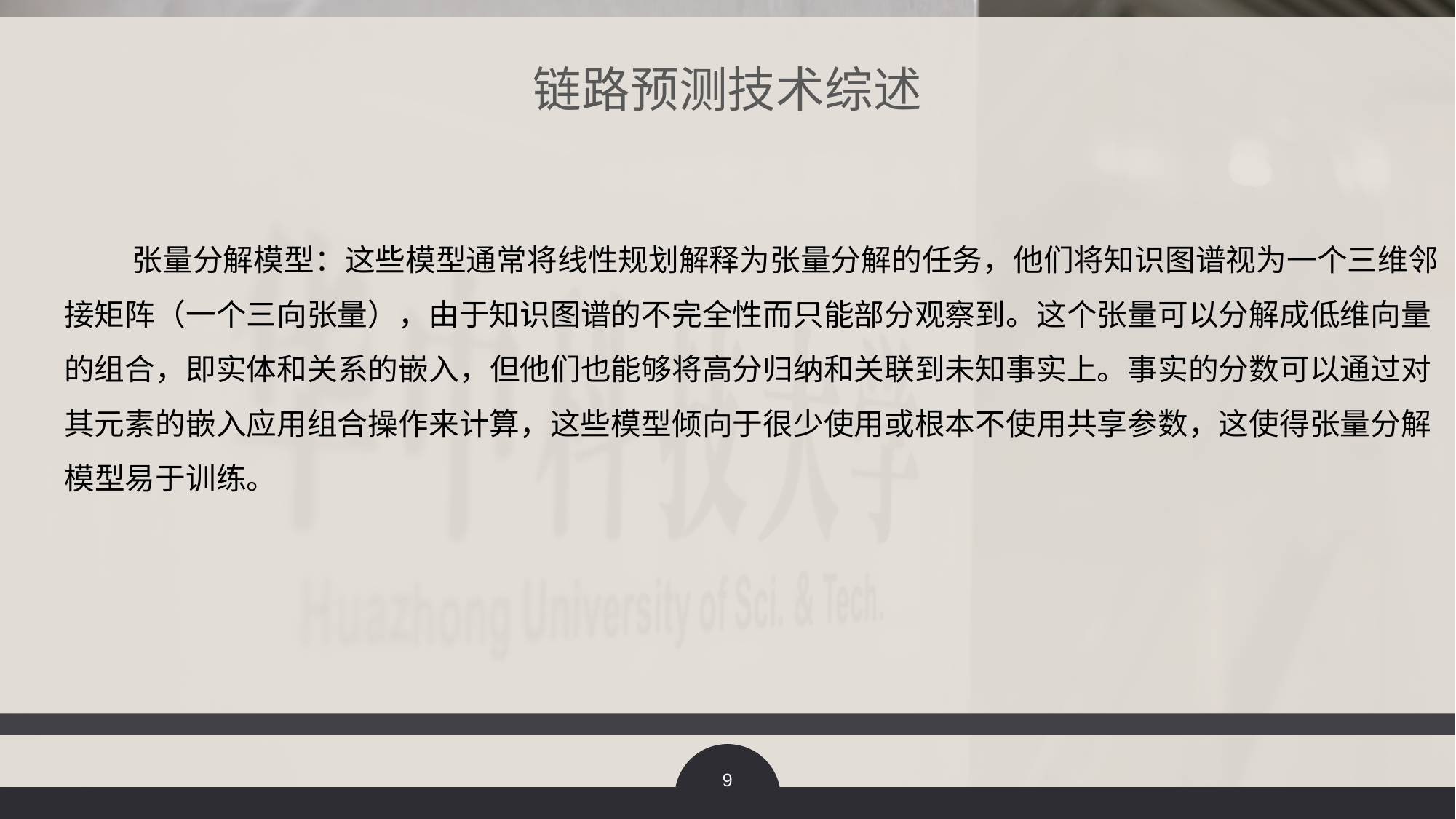

链路预测技术综述
         张量分解模型：这些模型通常将线性规划解释为张量分解的任务，他们将知识图谱视为一个三维邻接矩阵（一个三向张量），由于知识图谱的不完全性而只能部分观察到。这个张量可以分解成低维向量的组合，即实体和关系的嵌入，但他们也能够将高分归纳和关联到未知事实上。事实的分数可以通过对其元素的嵌入应用组合操作来计算，这些模型倾向于很少使用或根本不使用共享参数，这使得张量分解模型易于训练。

9